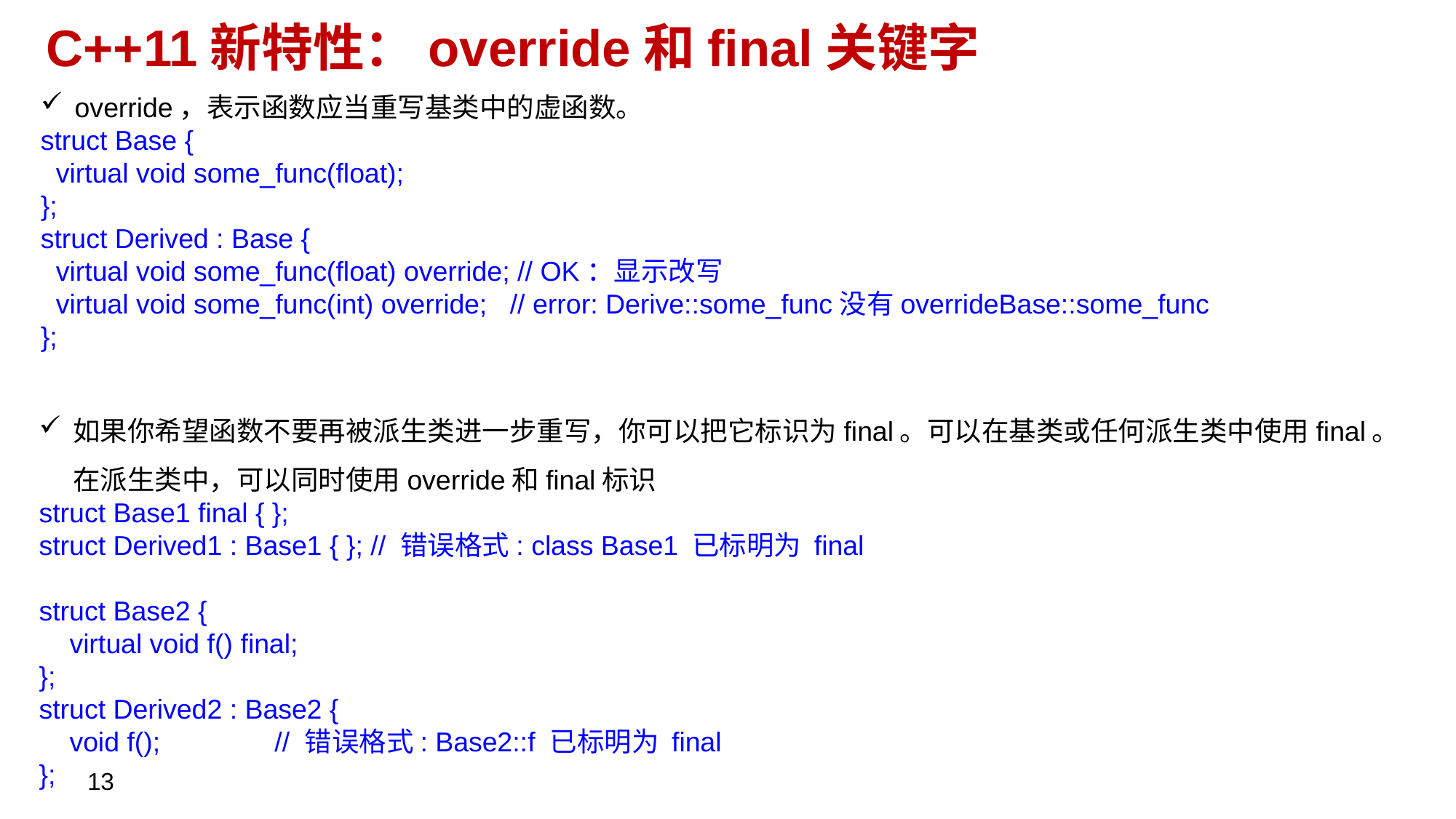

# C++11新特性：override和final关键字
override，表示函数应当重写基类中的虚函数。
struct Base {
  virtual void some_func(float);
};
struct Derived : Base {
  virtual void some_func(float) override; // OK：显示改写
  virtual void some_func(int) override;   // error: Derive::some_func没有overrideBase::some_func
};

如果你希望函数不要再被派生类进一步重写，你可以把它标识为final。可以在基类或任何派生类中使用final。在派生类中，可以同时使用override和final标识
struct Base1 final { };
struct Derived1 : Base1 { }; // 错误格式: class Base1 已标明为 final

struct Base2 {
    virtual void f() final;
};
struct Derived2 : Base2 {
    void f();               // 错误格式: Base2::f 已标明为 final
};
13